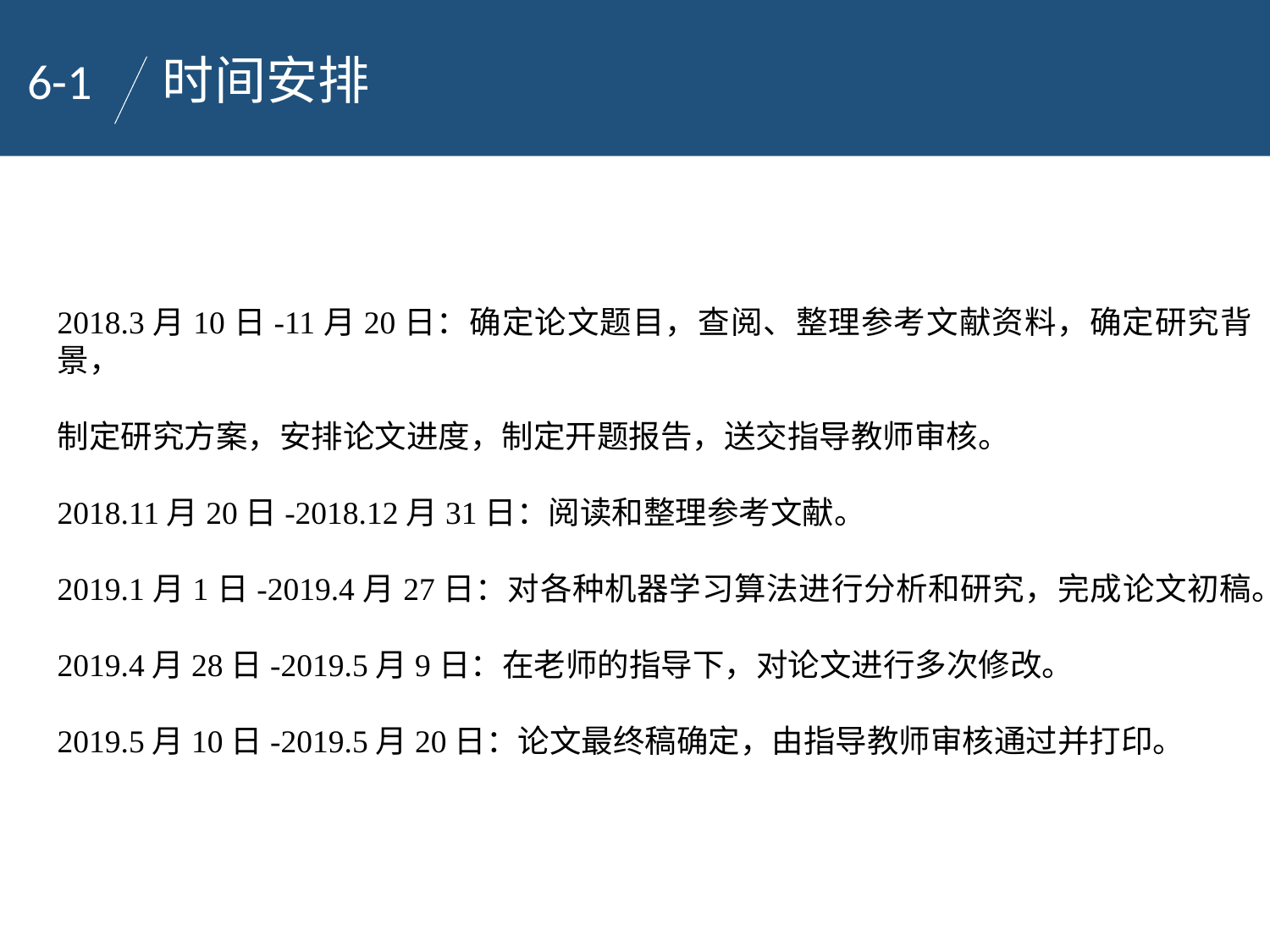

6-1
时间安排
2018.3月10日-11月20日：确定论文题目，查阅、整理参考文献资料，确定研究背景，

制定研究方案，安排论文进度，制定开题报告，送交指导教师审核。

2018.11月20日-2018.12月31日：阅读和整理参考文献。

2019.1月1日-2019.4月27日：对各种机器学习算法进行分析和研究，完成论文初稿。

2019.4月28日-2019.5月9日：在老师的指导下，对论文进行多次修改。

2019.5月10日-2019.5月20日：论文最终稿确定，由指导教师审核通过并打印。